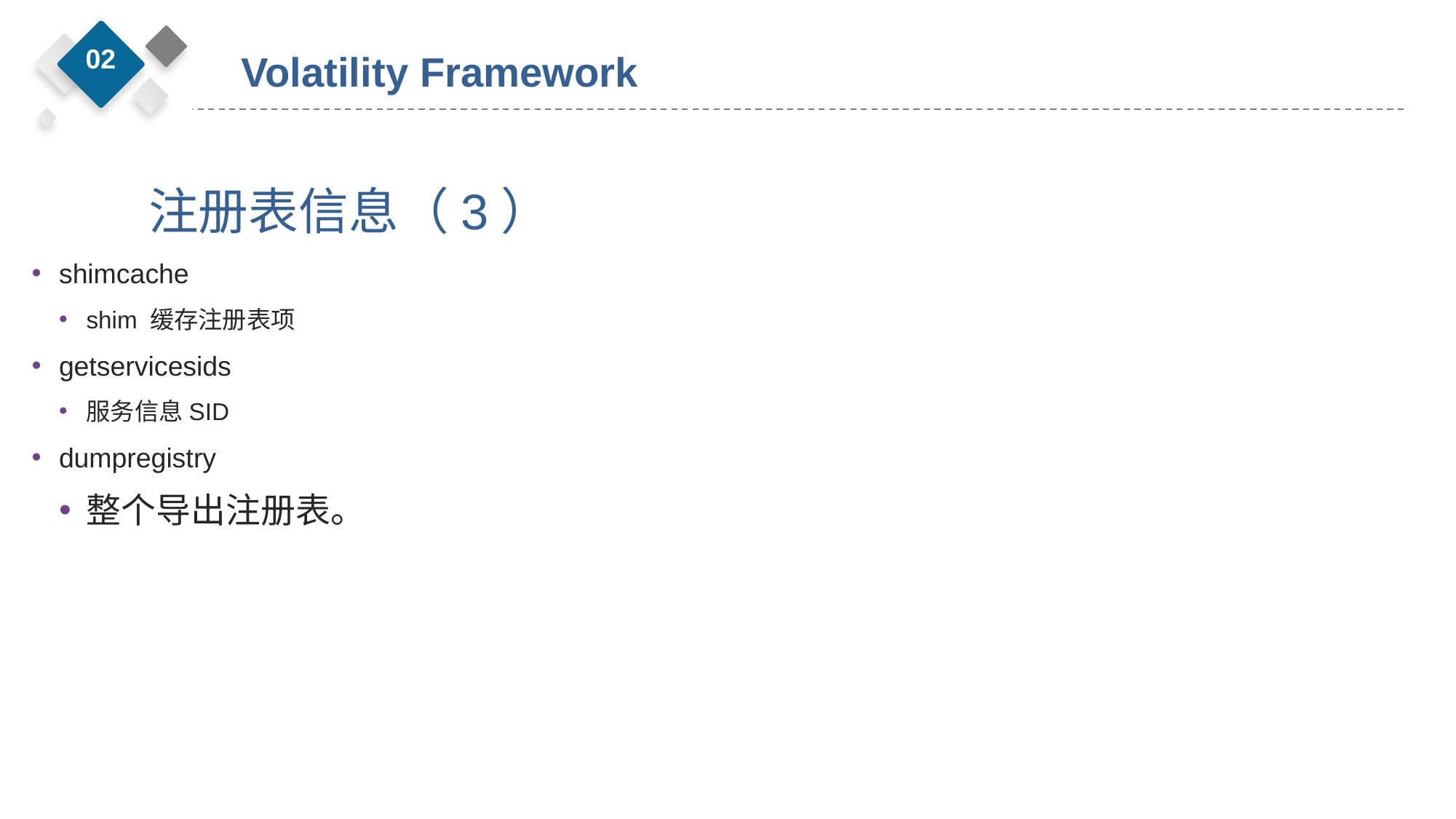

02

Volatility Framework
注册表信息（3）
shimcache
shim 缓存注册表项
getservicesids
服务信息SID
dumpregistry
整个导出注册表。